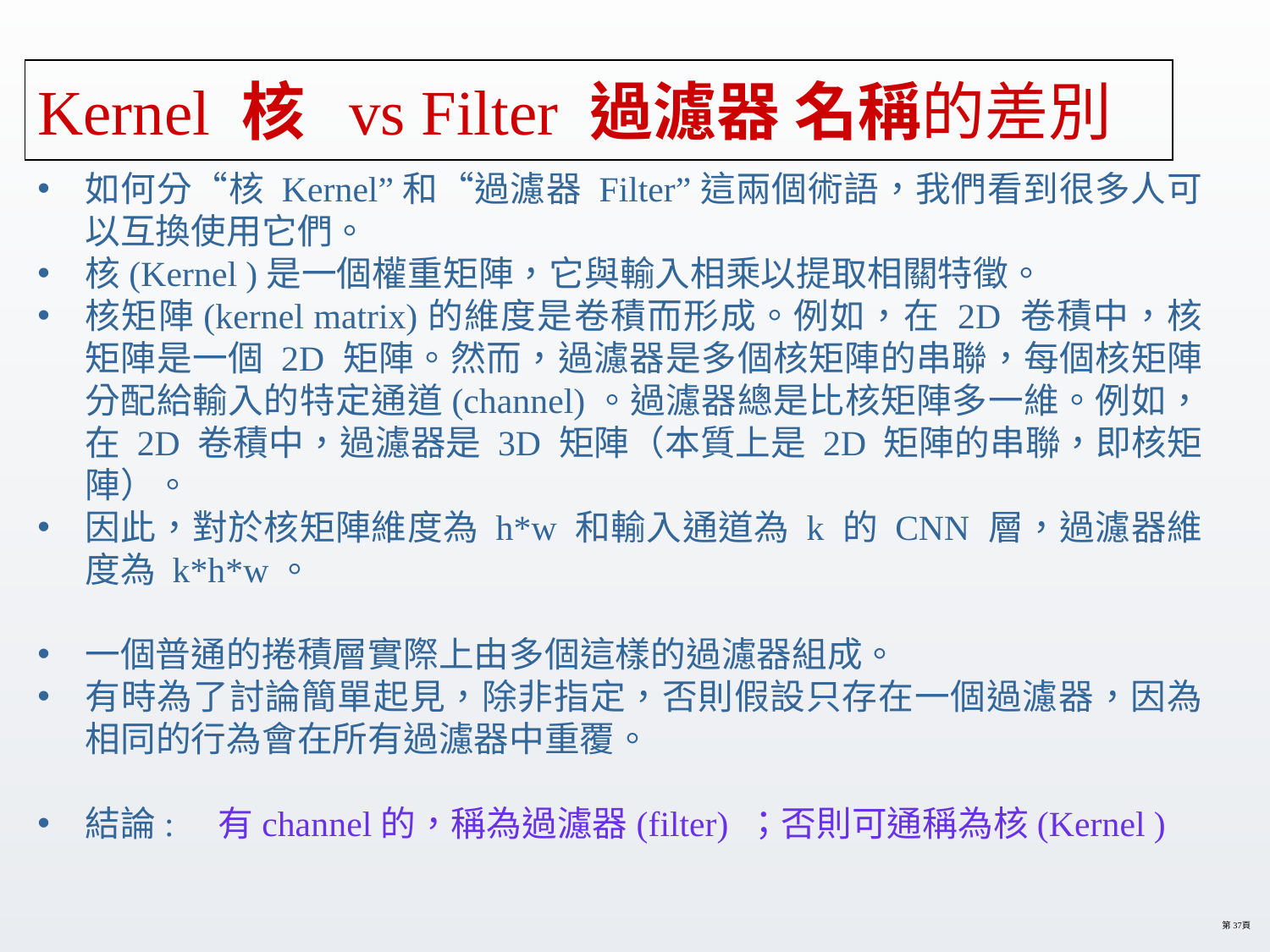

# Kernel 核  vs Filter 過濾器 名稱的差別
如何分“核 Kernel”和“過濾器 Filter”這兩個術語，我們看到很多人可以互換使用它們。
核(Kernel )是一個權重矩陣，它與輸入相乘以提取相關特徵。
核矩陣(kernel matrix)的維度是卷積而形成。例如，在 2D 卷積中，核矩陣是一個 2D 矩陣。然而，過濾器是多個核矩陣的串聯，每個核矩陣分配給輸入的特定通道(channel)。過濾器總是比核矩陣多一維。例如，在 2D 卷積中，過濾器是 3D 矩陣（本質上是 2D 矩陣的串聯，即核矩陣）。
因此，對於核矩陣維度為 h*w 和輸入通道為 k 的 CNN 層，過濾器維度為 k*h*w。

一個普通的捲積層實際上由多個這樣的過濾器組成。
有時為了討論簡單起見，除非指定，否則假設只存在一個過濾器，因為相同的行為會在所有過濾器中重覆。

結論:    有channel的，稱為過濾器(filter) ；否則可通稱為核(Kernel )